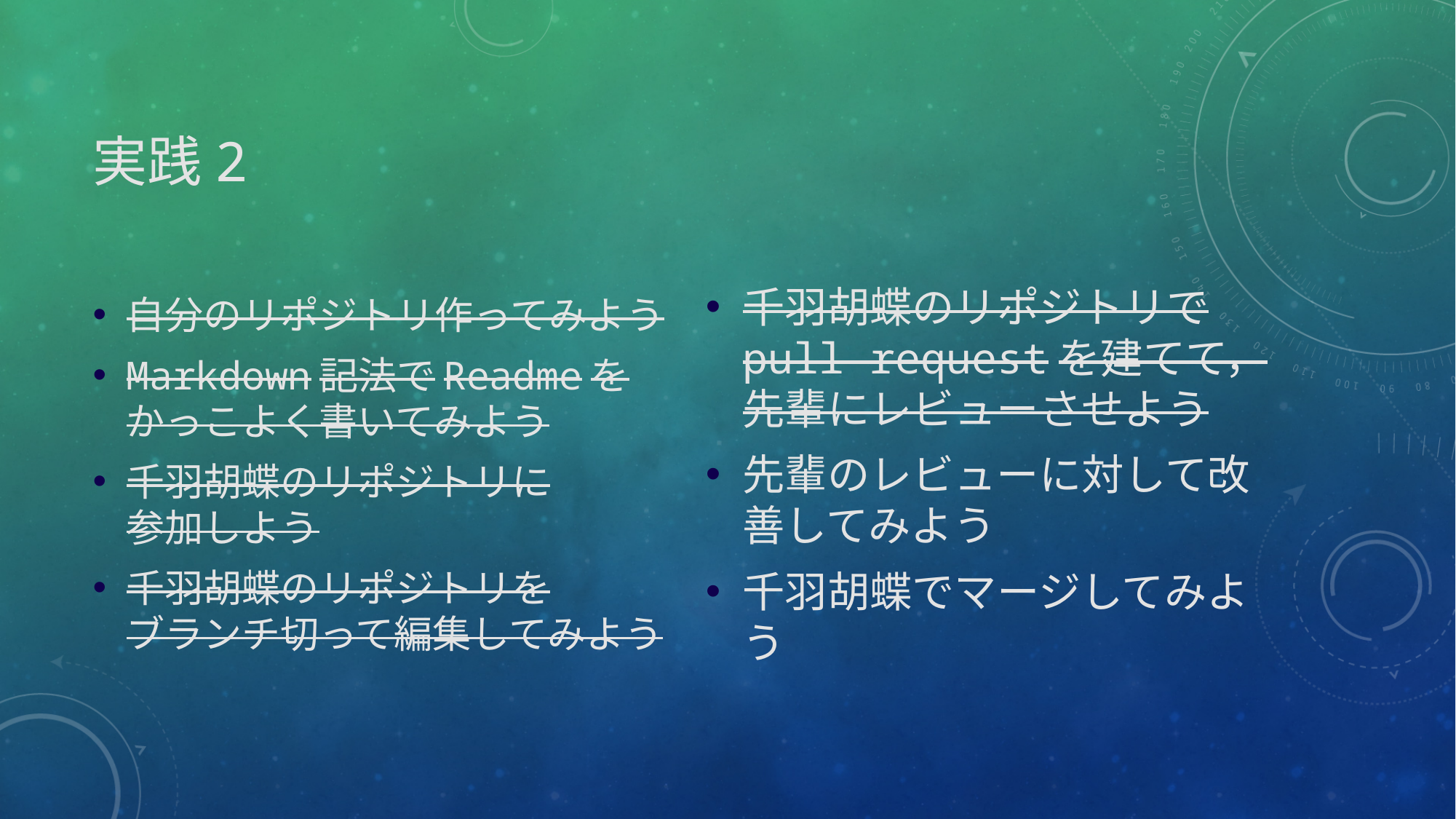

# 実践2
自分のリポジトリ作ってみよう
Markdown記法でReadmeをかっこよく書いてみよう
千羽胡蝶のリポジトリに
参加しよう
千羽胡蝶のリポジトリを
ブランチ切って編集してみよう
千羽胡蝶のリポジトリで
pull requestを建てて，
先輩にレビューさせよう
先輩のレビューに対して改善してみよう
千羽胡蝶でマージしてみよう